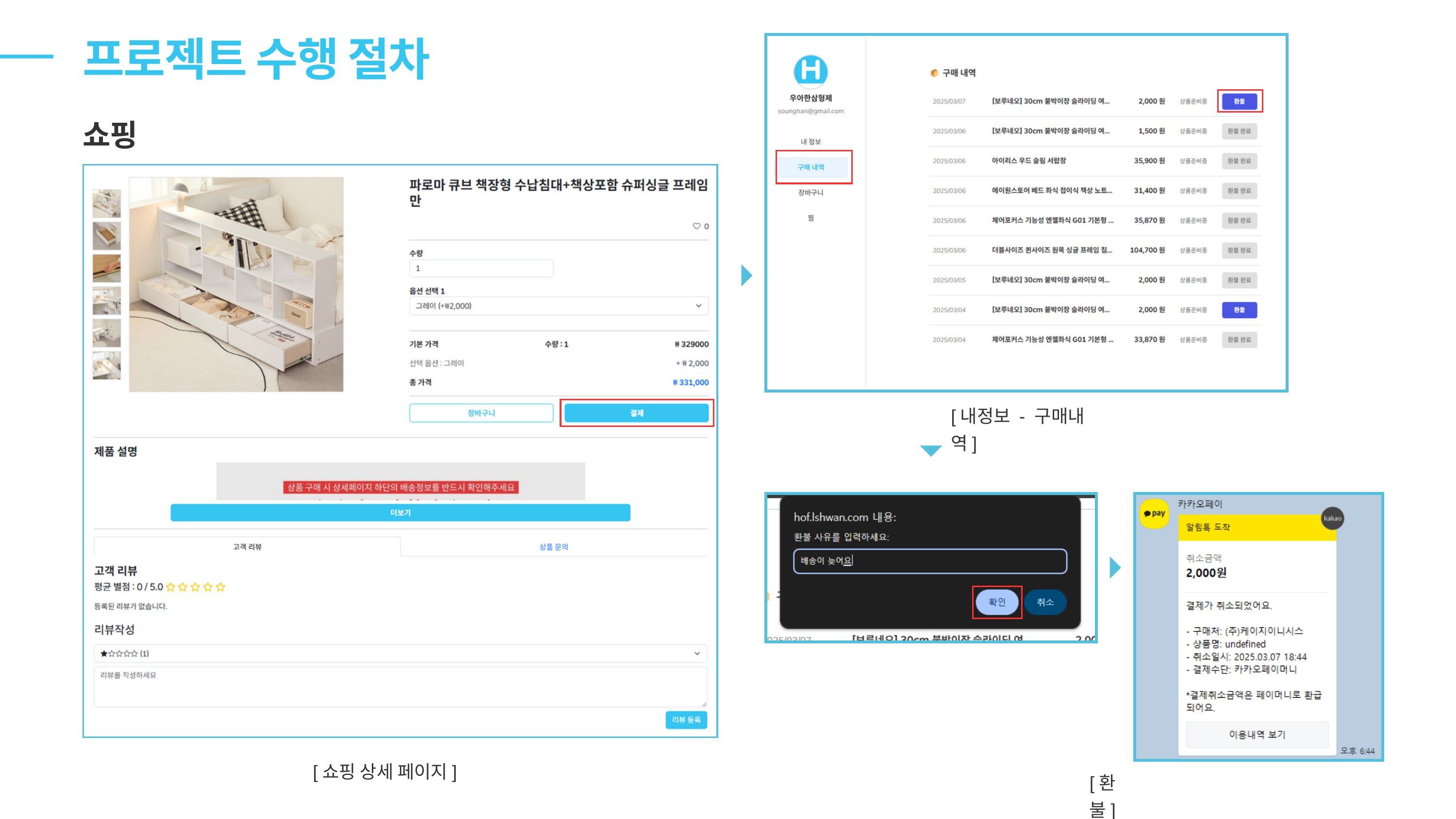

프로젝트 수행 절차

쇼핑

[내정보 - 구매내역]

[쇼핑 상세 페이지]
[환불]